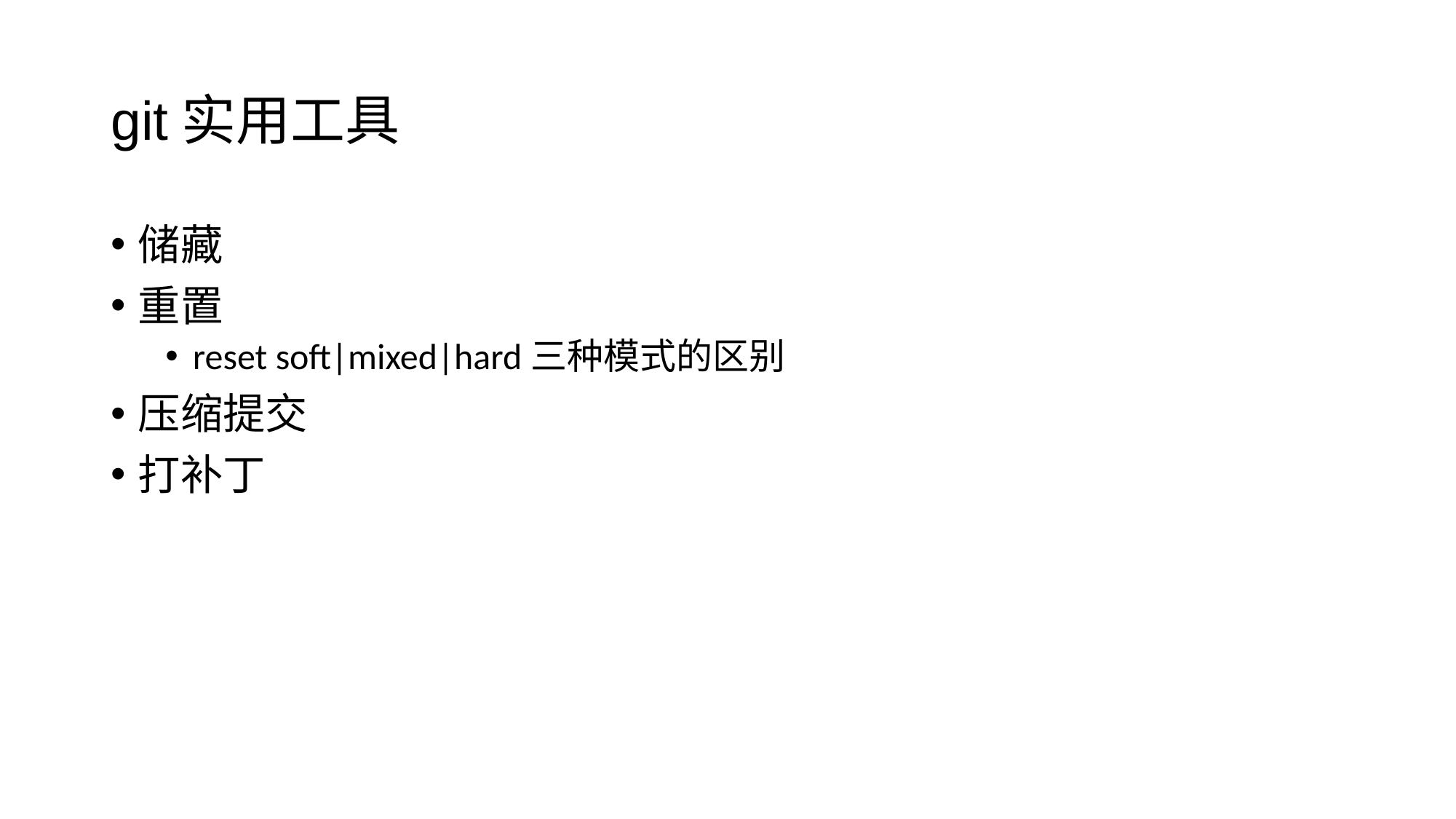

# git实用工具
储藏
重置
reset soft|mixed|hard三种模式的区别
压缩提交
打补丁